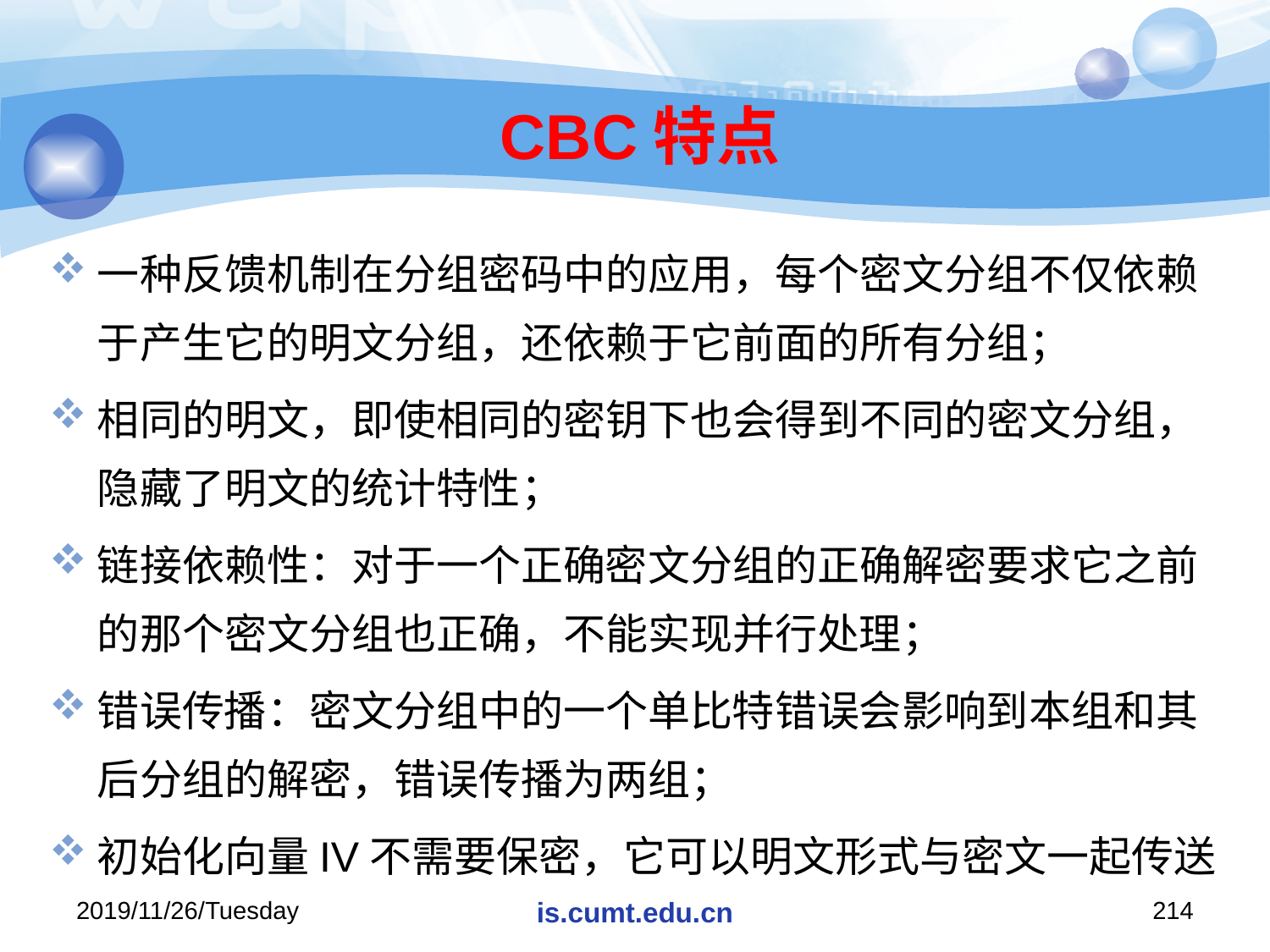

# CBC特点
一种反馈机制在分组密码中的应用，每个密文分组不仅依赖于产生它的明文分组，还依赖于它前面的所有分组；
相同的明文，即使相同的密钥下也会得到不同的密文分组，隐藏了明文的统计特性；
链接依赖性：对于一个正确密文分组的正确解密要求它之前的那个密文分组也正确，不能实现并行处理；
错误传播：密文分组中的一个单比特错误会影响到本组和其后分组的解密，错误传播为两组；
初始化向量IV不需要保密，它可以明文形式与密文一起传送

2019/11/26/Tuesday
is.cumt.edu.cn
214